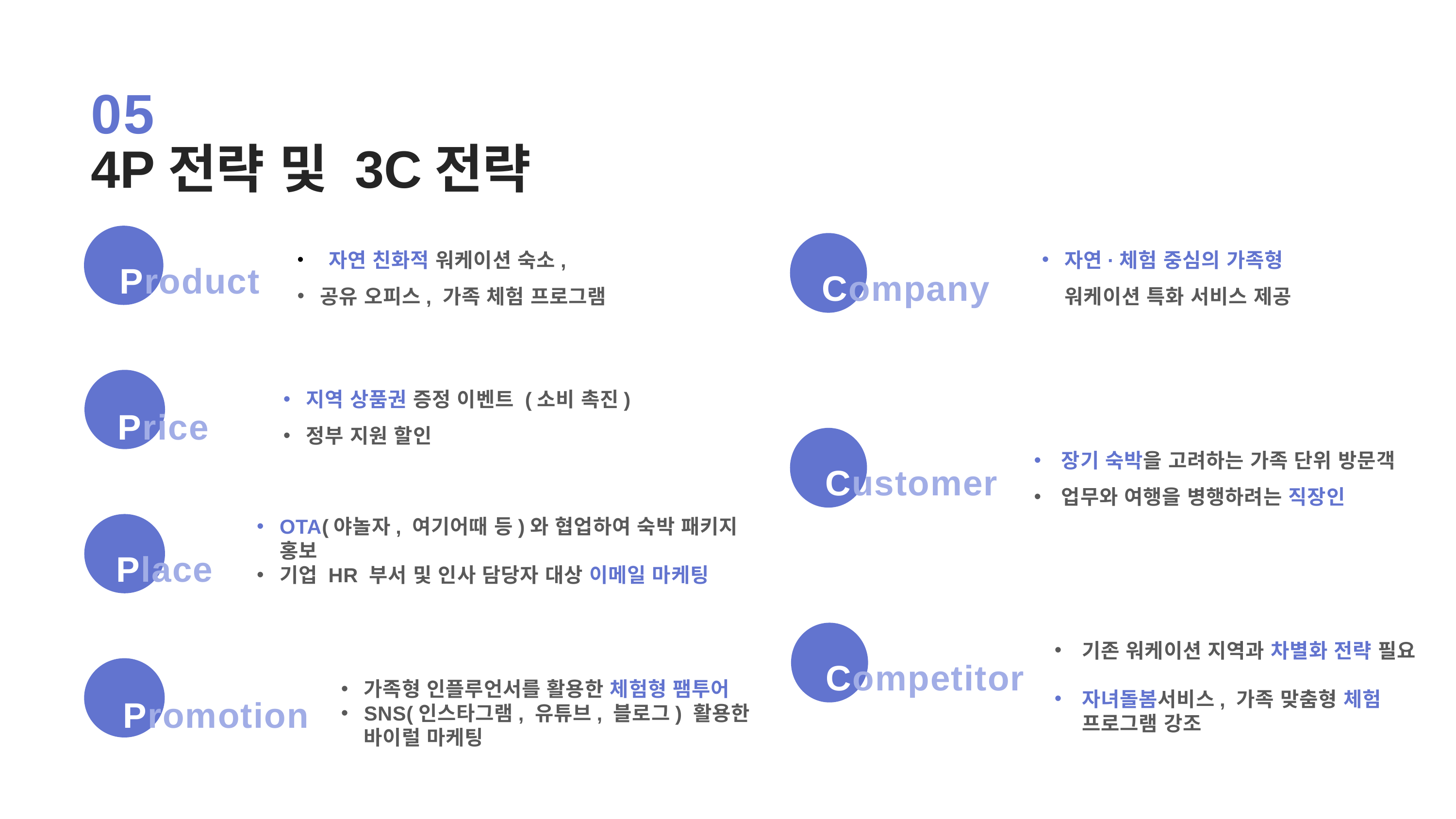

05
4P전략 및 3C전략

Product
자연·체험 중심의 가족형 워케이션 특화 서비스 제공
 자연 친화적 워케이션 숙소,
공유 오피스, 가족 체험 프로그램

Company

Price
지역 상품권 증정 이벤트 (소비 촉진)
정부 지원 할인

Customer
장기 숙박을 고려하는 가족 단위 방문객
업무와 여행을 병행하려는 직장인
OTA(야놀자, 여기어때 등)와 협업하여 숙박 패키지 홍보
기업 HR 부서 및 인사 담당자 대상 이메일 마케팅

Place

Competitor
기존 워케이션 지역과 차별화 전략 필요
자녀돌봄서비스, 가족 맞춤형 체험 프로그램 강조

Promotion
가족형 인플루언서를 활용한 체험형 팸투어
SNS(인스타그램, 유튜브, 블로그) 활용한 바이럴 마케팅